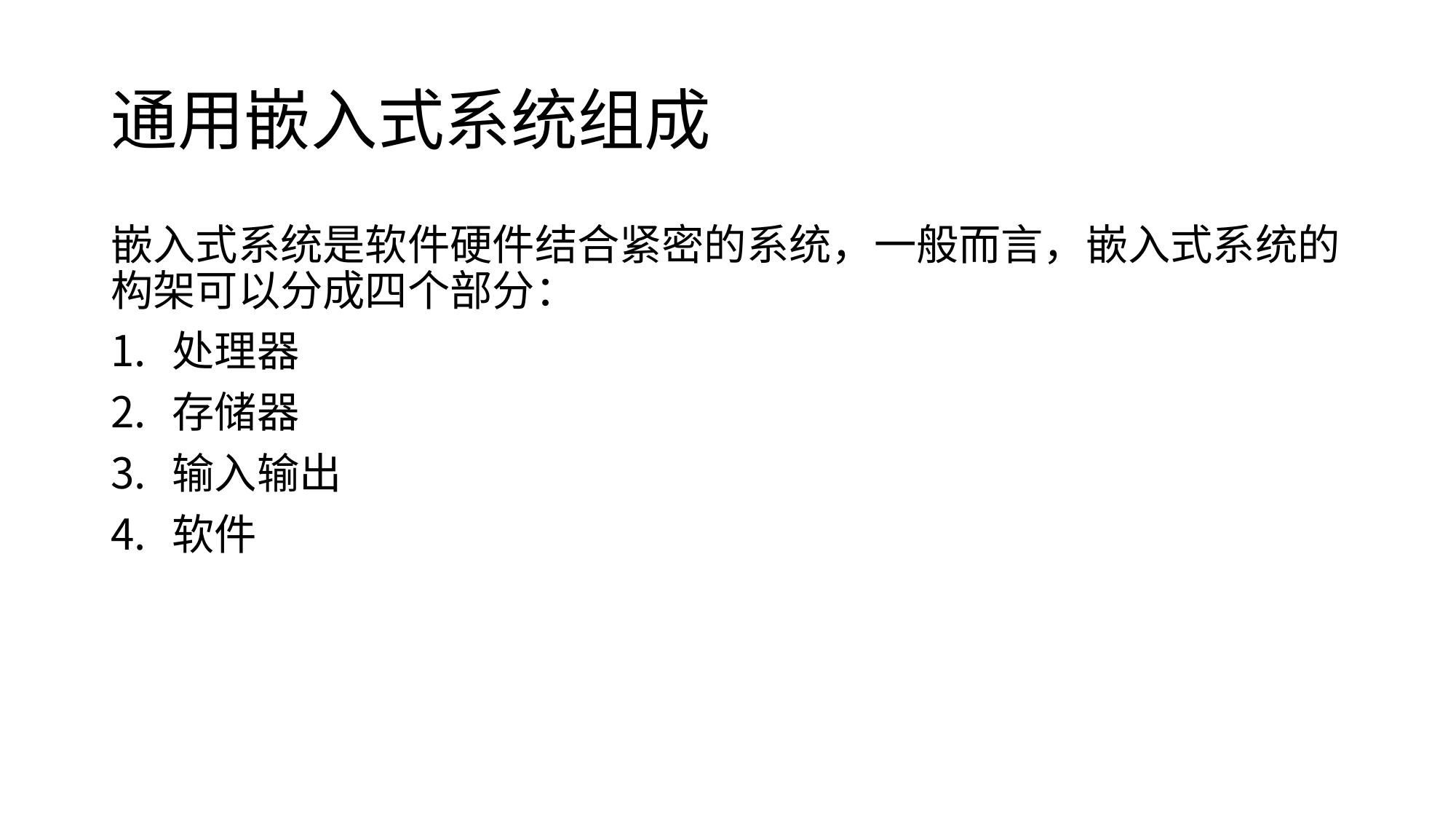

# 通用嵌入式系统组成
嵌入式系统是软件硬件结合紧密的系统，一般而言，嵌入式系统的构架可以分成四个部分：
处理器
存储器
输入输出
软件